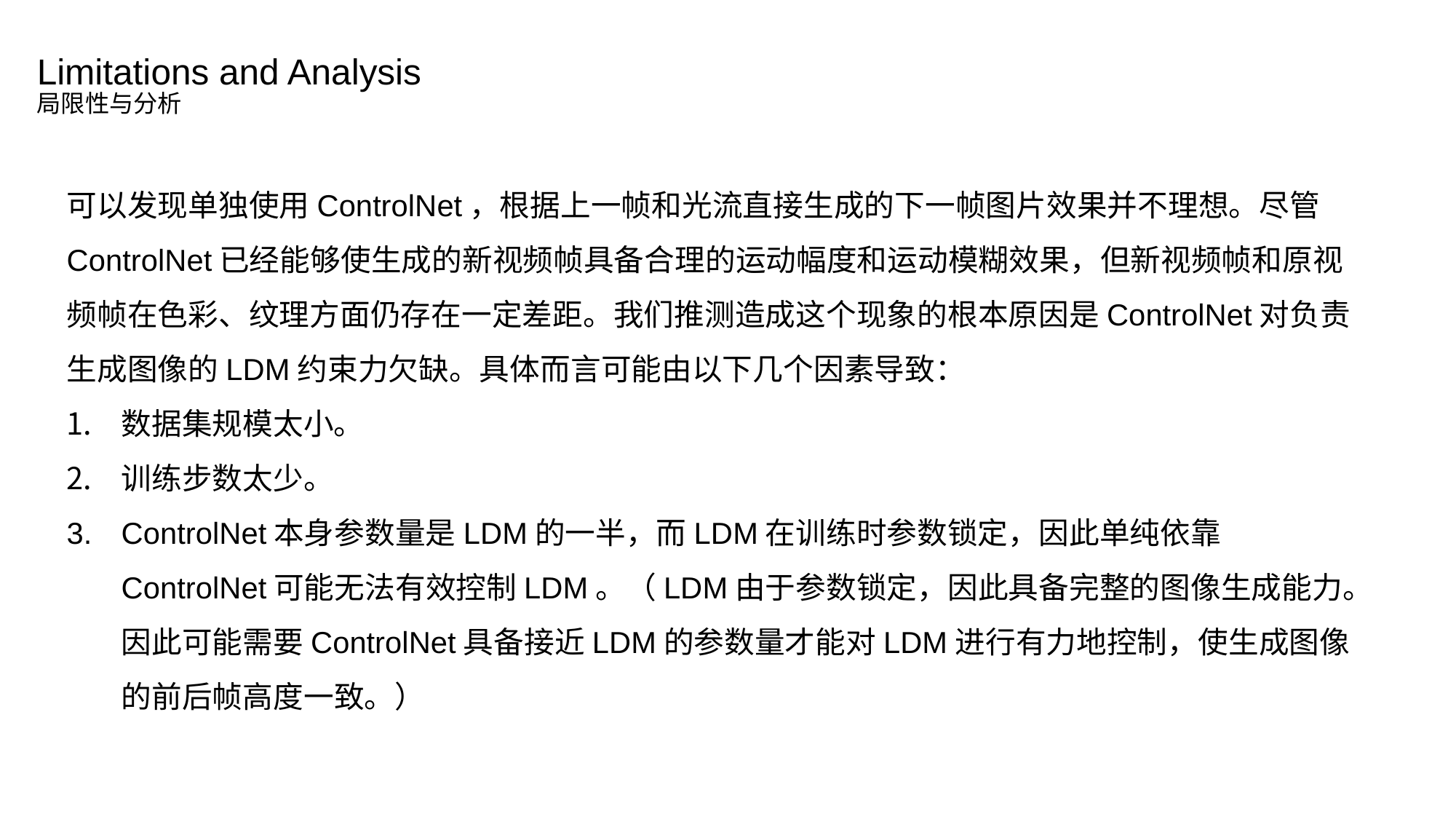

Limitations and Analysis
局限性与分析
可以发现单独使用ControlNet，根据上一帧和光流直接生成的下一帧图片效果并不理想。尽管ControlNet已经能够使生成的新视频帧具备合理的运动幅度和运动模糊效果，但新视频帧和原视频帧在色彩、纹理方面仍存在一定差距。我们推测造成这个现象的根本原因是ControlNet对负责生成图像的LDM约束力欠缺。具体而言可能由以下几个因素导致：
数据集规模太小。
训练步数太少。
ControlNet本身参数量是LDM的一半，而LDM在训练时参数锁定，因此单纯依靠ControlNet可能无法有效控制LDM。（LDM由于参数锁定，因此具备完整的图像生成能力。因此可能需要ControlNet具备接近LDM的参数量才能对LDM进行有力地控制，使生成图像的前后帧高度一致。）